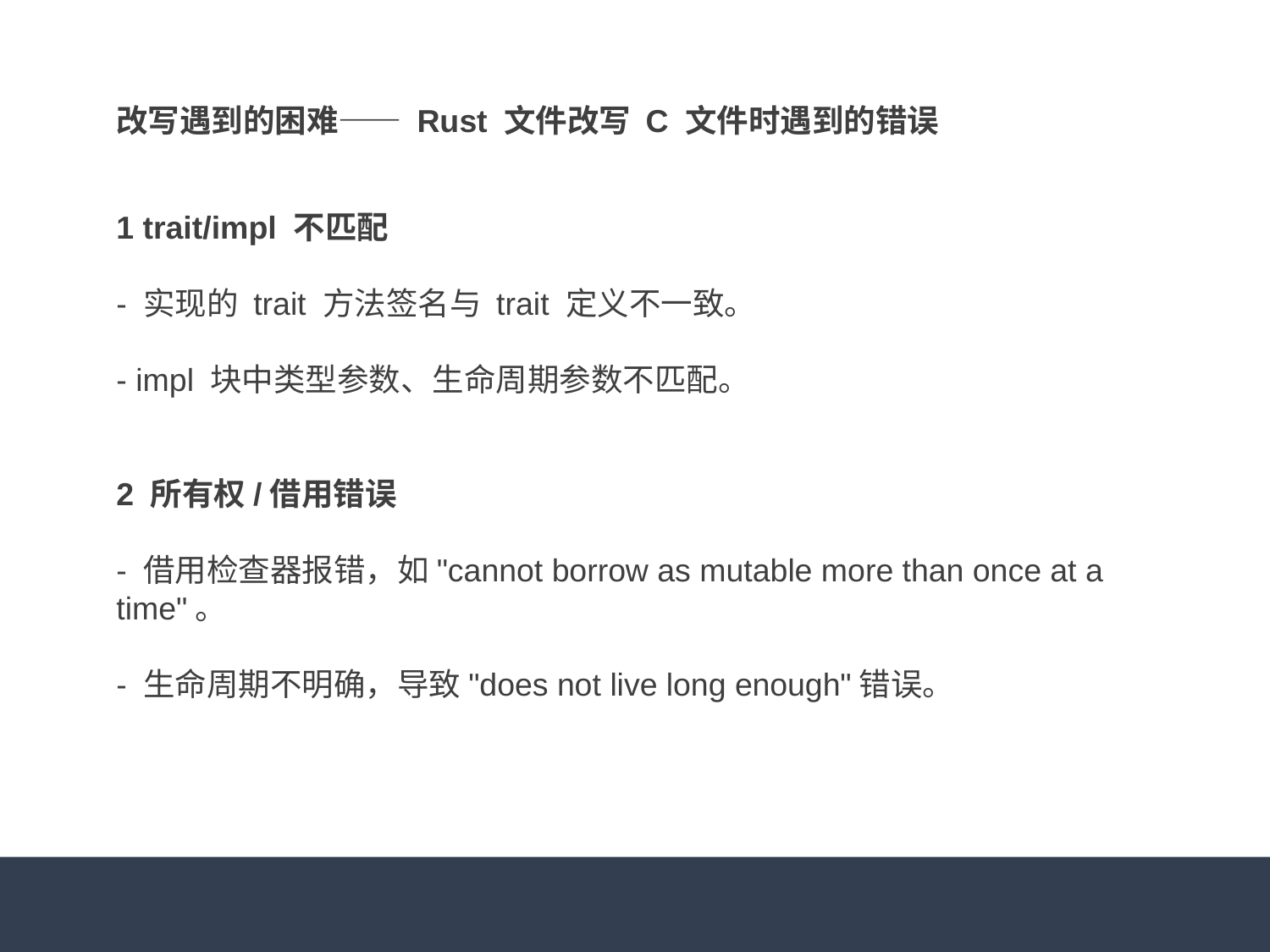

改写遇到的困难—— Rust 文件改写 C 文件时遇到的错误

1 trait/impl 不匹配
- 实现的 trait 方法签名与 trait 定义不一致。
- impl 块中类型参数、生命周期参数不匹配。

2 所有权/借用错误
- 借用检查器报错，如"cannot borrow as mutable more than once at a time"。
- 生命周期不明确，导致"does not live long enough"错误。

#